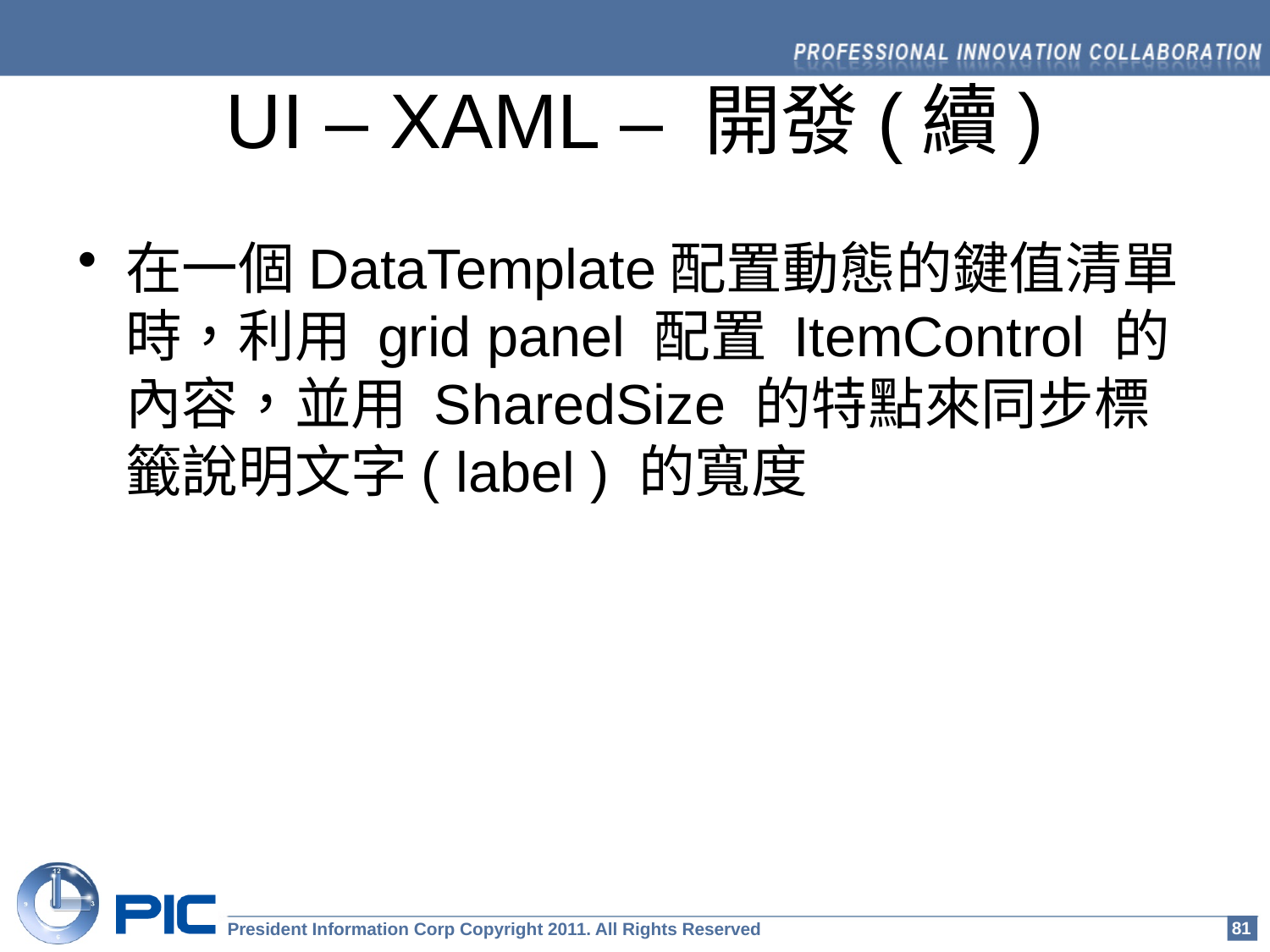

# UI – XAML – 開發(續)
在一個DataTemplate配置動態的鍵值清單時，利用 grid panel 配置 ItemControl 的內容，並用 SharedSize 的特點來同步標籤說明文字( label ) 的寬度